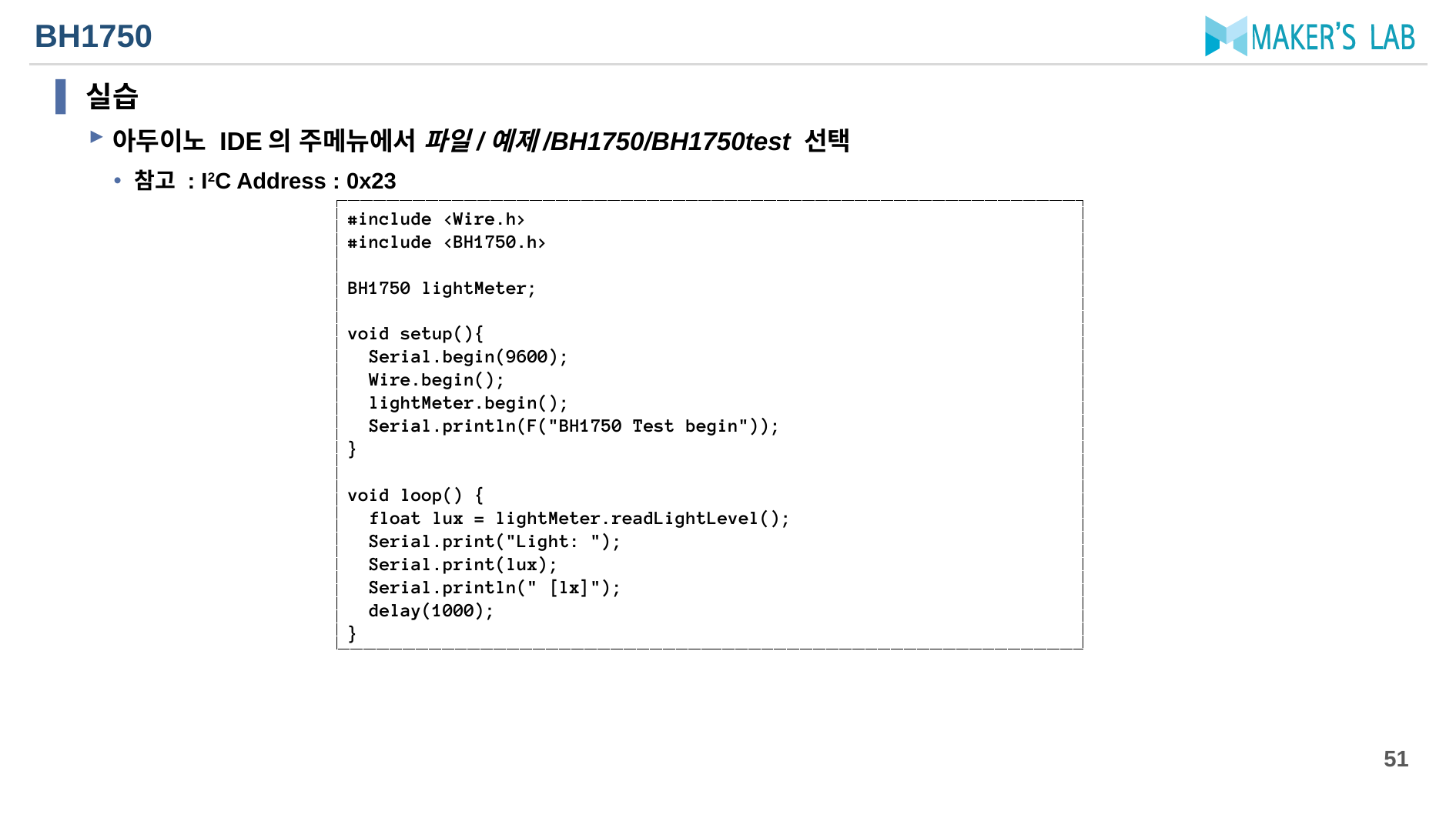

# BH1750
실습
아두이노 IDE의 주메뉴에서 파일/예제/BH1750/BH1750test 선택
참고 : I2C Address : 0x23
#include <Wire.h>
#include <BH1750.h>

BH1750 lightMeter;

void setup(){
  Serial.begin(9600);
  Wire.begin();
  lightMeter.begin();
  Serial.println(F("BH1750 Test begin"));
}

void loop() {
  float lux = lightMeter.readLightLevel();
  Serial.print("Light: ");
  Serial.print(lux);
  Serial.println(" [lx]");
  delay(1000);
}
51